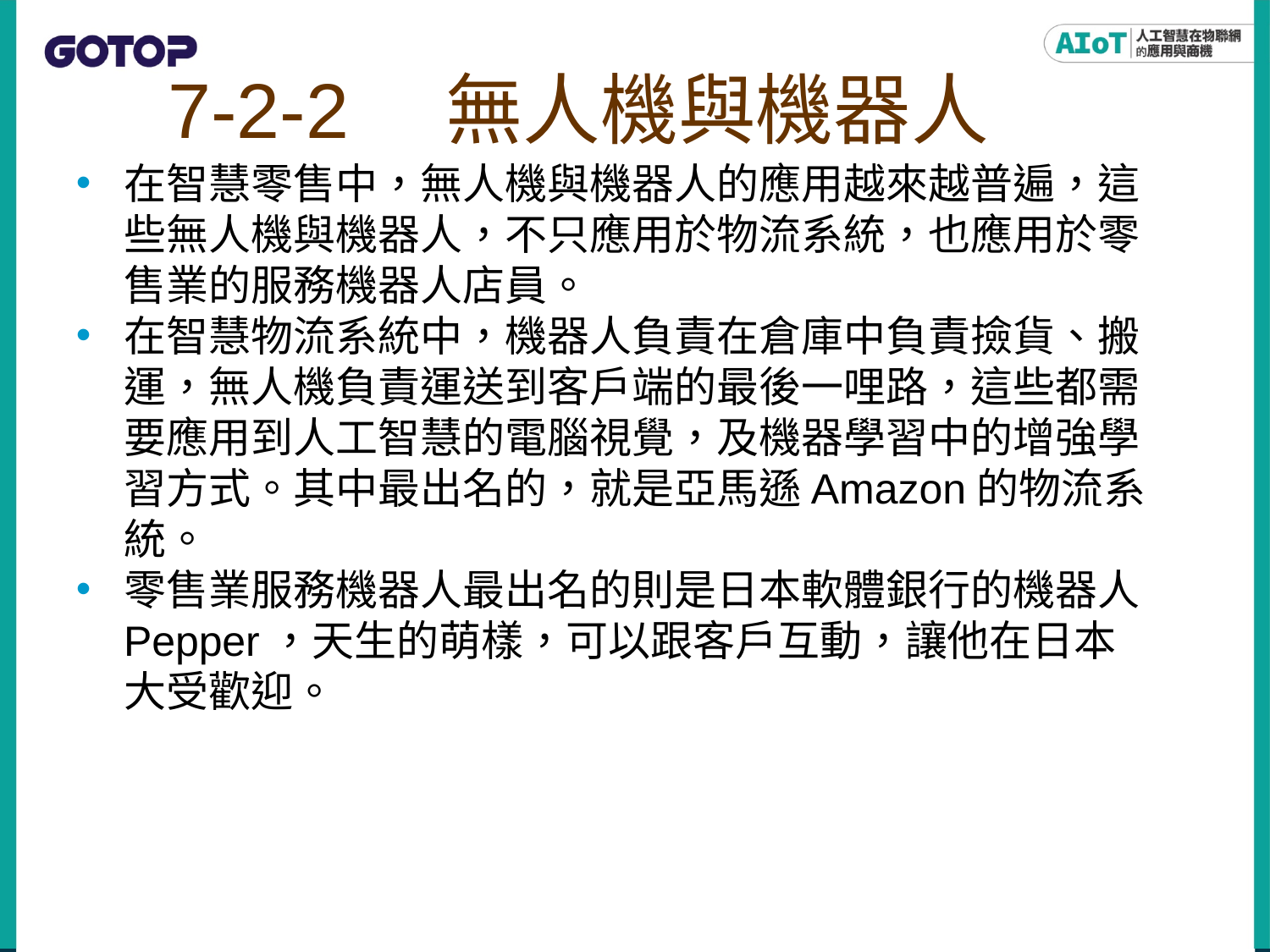

# 7-2-2　無人機與機器人
在智慧零售中，無人機與機器人的應用越來越普遍，這些無人機與機器人，不只應用於物流系統，也應用於零售業的服務機器人店員。
在智慧物流系統中，機器人負責在倉庫中負責撿貨、搬運，無人機負責運送到客戶端的最後一哩路，這些都需要應用到人工智慧的電腦視覺，及機器學習中的增強學習方式。其中最出名的，就是亞馬遜Amazon的物流系統。
零售業服務機器人最出名的則是日本軟體銀行的機器人Pepper，天生的萌樣，可以跟客戶互動，讓他在日本大受歡迎。